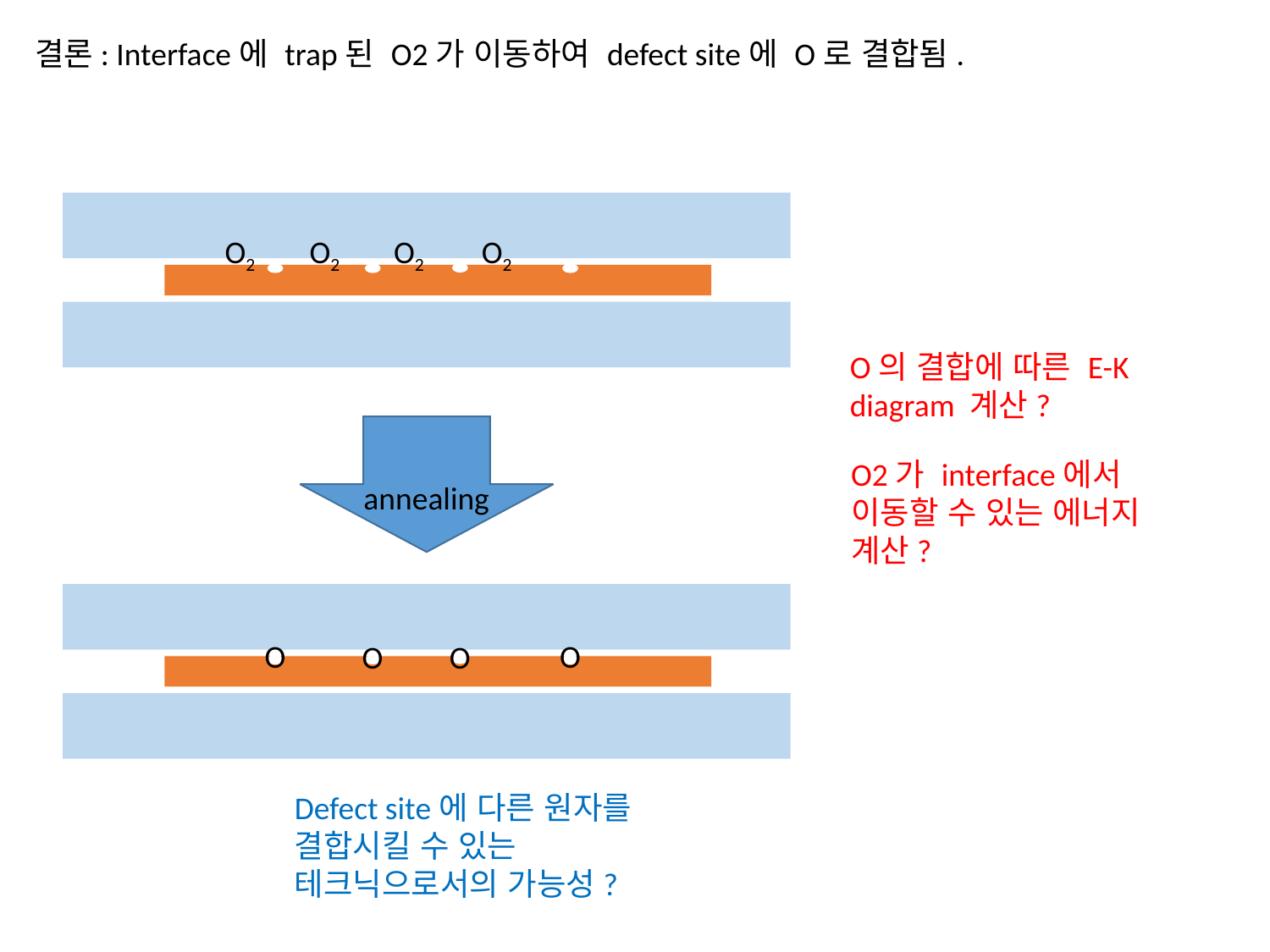

결론: Interface에 trap된 O2가 이동하여 defect site에 O로 결합됨.

O2
O2
O2
O2

O의 결합에 따른 E-K diagram 계산?

O2가 interface에서 이동할 수 있는 에너지 계산?
annealing

O
O
O
O
Defect site에 다른 원자를 결합시킬 수 있는 테크닉으로서의 가능성?